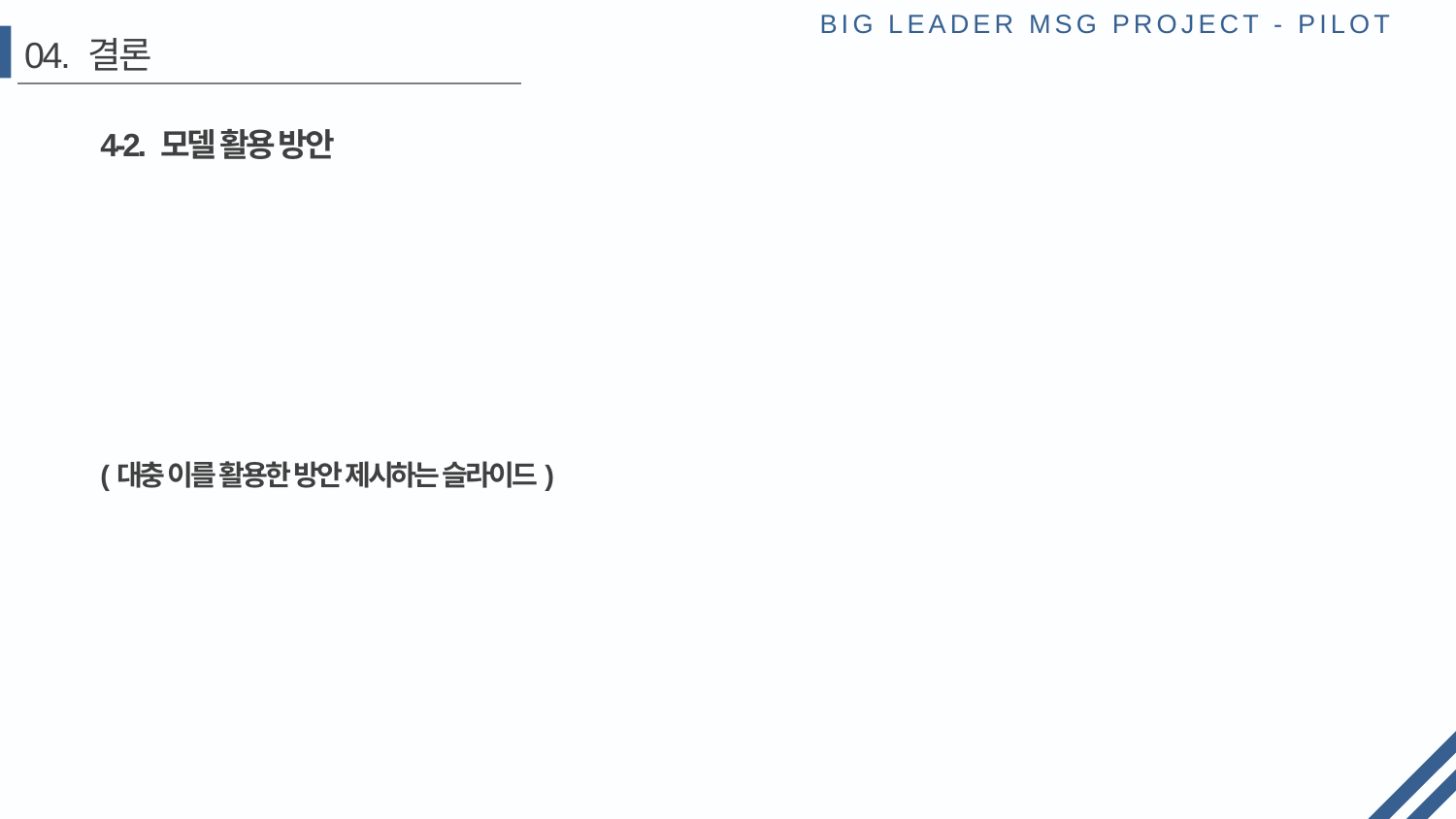

# 04. 결론
4-2. 모델 활용 방안
(대충 이를 활용한 방안 제시하는 슬라이드)